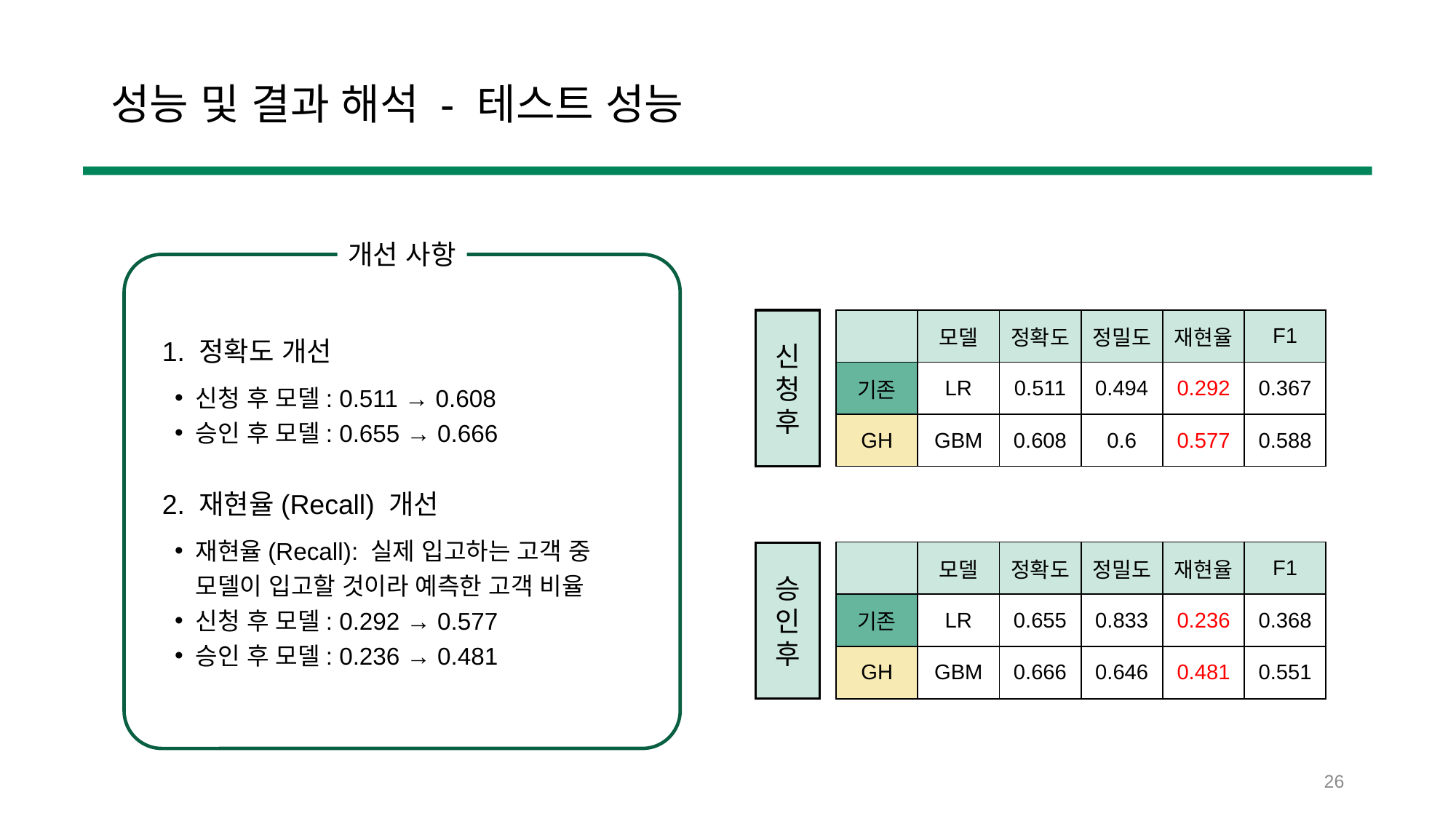

# 성능 및 결과 해석 - 테스트 성능

개선 사항

신
청
후
|  | 모델 | 정확도 | 정밀도 | 재현율 | F1 |
| --- | --- | --- | --- | --- | --- |
| 기존 | LR | 0.511 | 0.494 | 0.292 | 0.367 |
| GH | GBM | 0.608 | 0.6 | 0.577 | 0.588 |
1. 정확도 개선
신청 후 모델: 0.511 → 0.608
승인 후 모델: 0.655 → 0.666
2. 재현율(Recall) 개선
재현율(Recall): 실제 입고하는 고객 중
모델이 입고할 것이라 예측한 고객 비율
신청 후 모델: 0.292 → 0.577
승인 후 모델: 0.236 → 0.481
|  | 모델 | 정확도 | 정밀도 | 재현율 | F1 |
| --- | --- | --- | --- | --- | --- |
| 기존 | LR | 0.655 | 0.833 | 0.236 | 0.368 |
| GH | GBM | 0.666 | 0.646 | 0.481 | 0.551 |
승
인
후
26